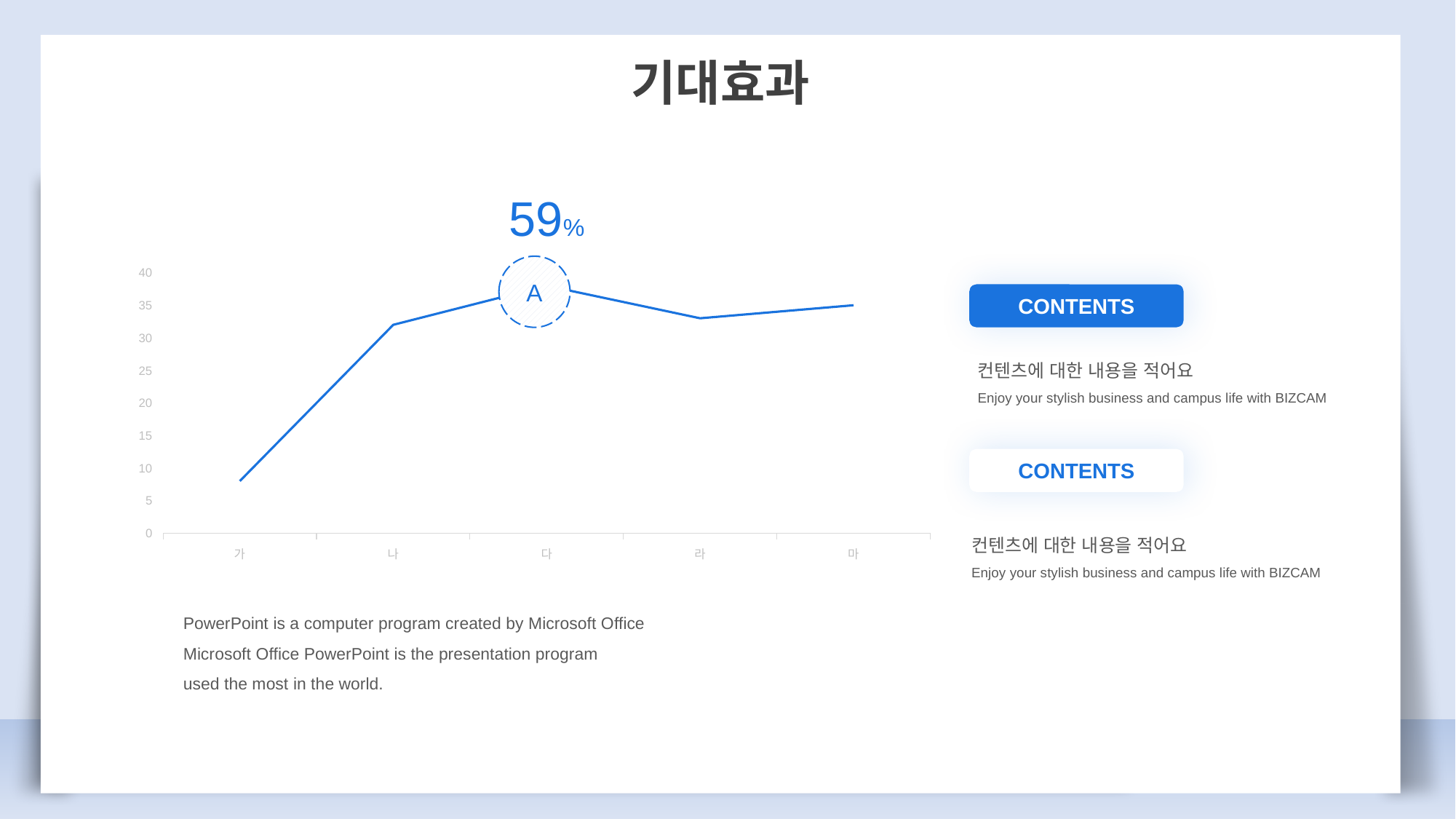

기대효과

59%
A

### Chart

| Category | 수량 | 수량2 |
|---|---|---|
| 가 | 8.0 | 8.0 |
| 나 | 9.0 | 32.0 |
| 다 | 11.0 | 38.0 |
| 라 | 8.0 | 33.0 |
| 마 | 7.0 | 35.0 |
CONTENTS
컨텐츠에 대한 내용을 적어요
Enjoy your stylish business and campus life with BIZCAM
CONTENTS
컨텐츠에 대한 내용을 적어요
Enjoy your stylish business and campus life with BIZCAM
PowerPoint is a computer program created by Microsoft Office
Microsoft Office PowerPoint is the presentation program
used the most in the world.